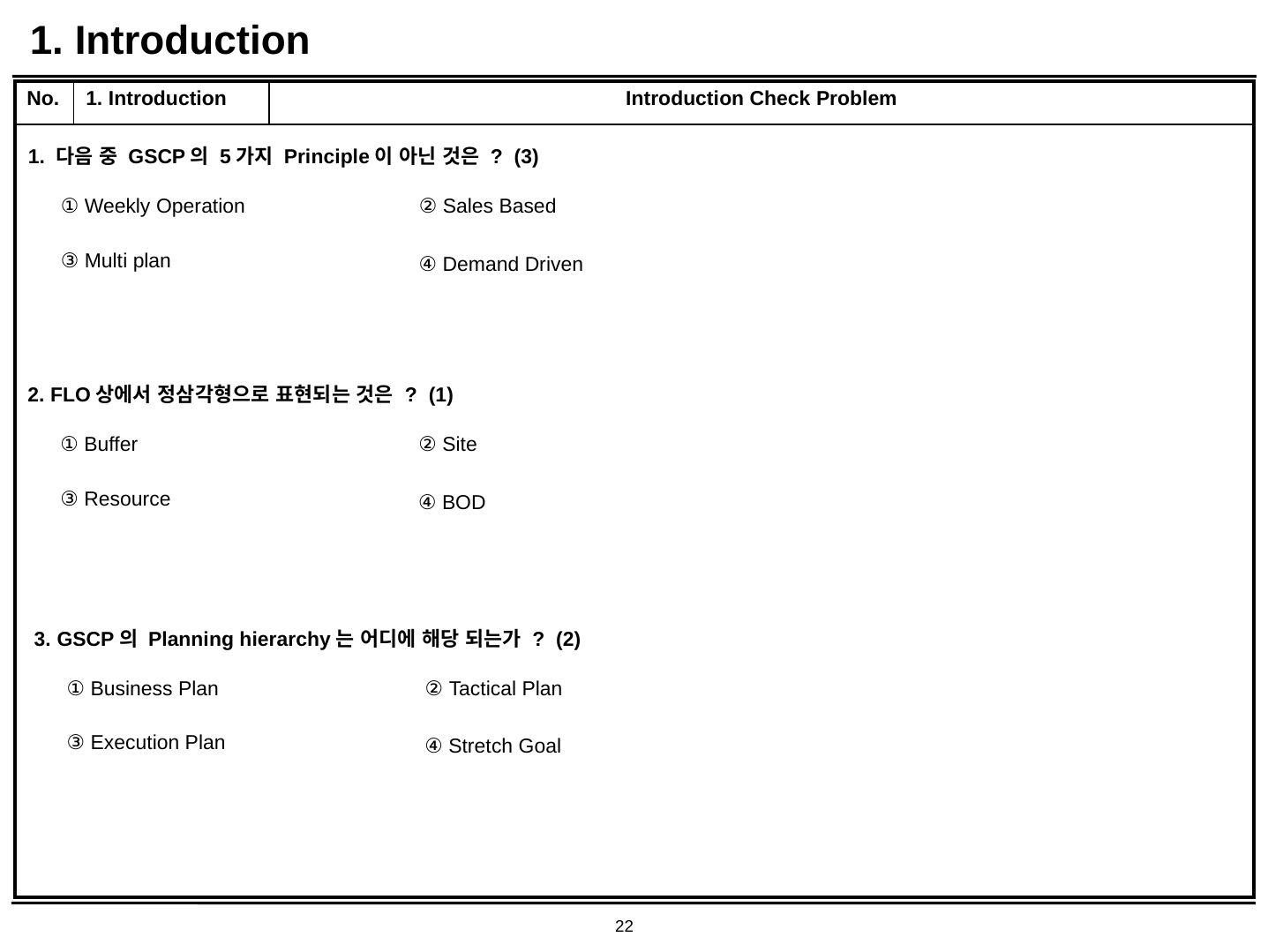

# 1. Introduction
| No. | 1. Introduction | Introduction Check Problem |
| --- | --- | --- |
|  |  |  |
1. 다음 중 GSCP의 5가지 Principle이 아닌 것은 ?  (3)
① Weekly Operation
② Sales Based
③ Multi plan
④ Demand Driven
2. FLO상에서 정삼각형으로 표현되는 것은 ?  (1)
① Buffer
② Site
③ Resource
④ BOD
3. GSCP의 Planning hierarchy는 어디에 해당 되는가 ?  (2)
① Business Plan
② Tactical Plan
③ Execution Plan
④ Stretch Goal
22